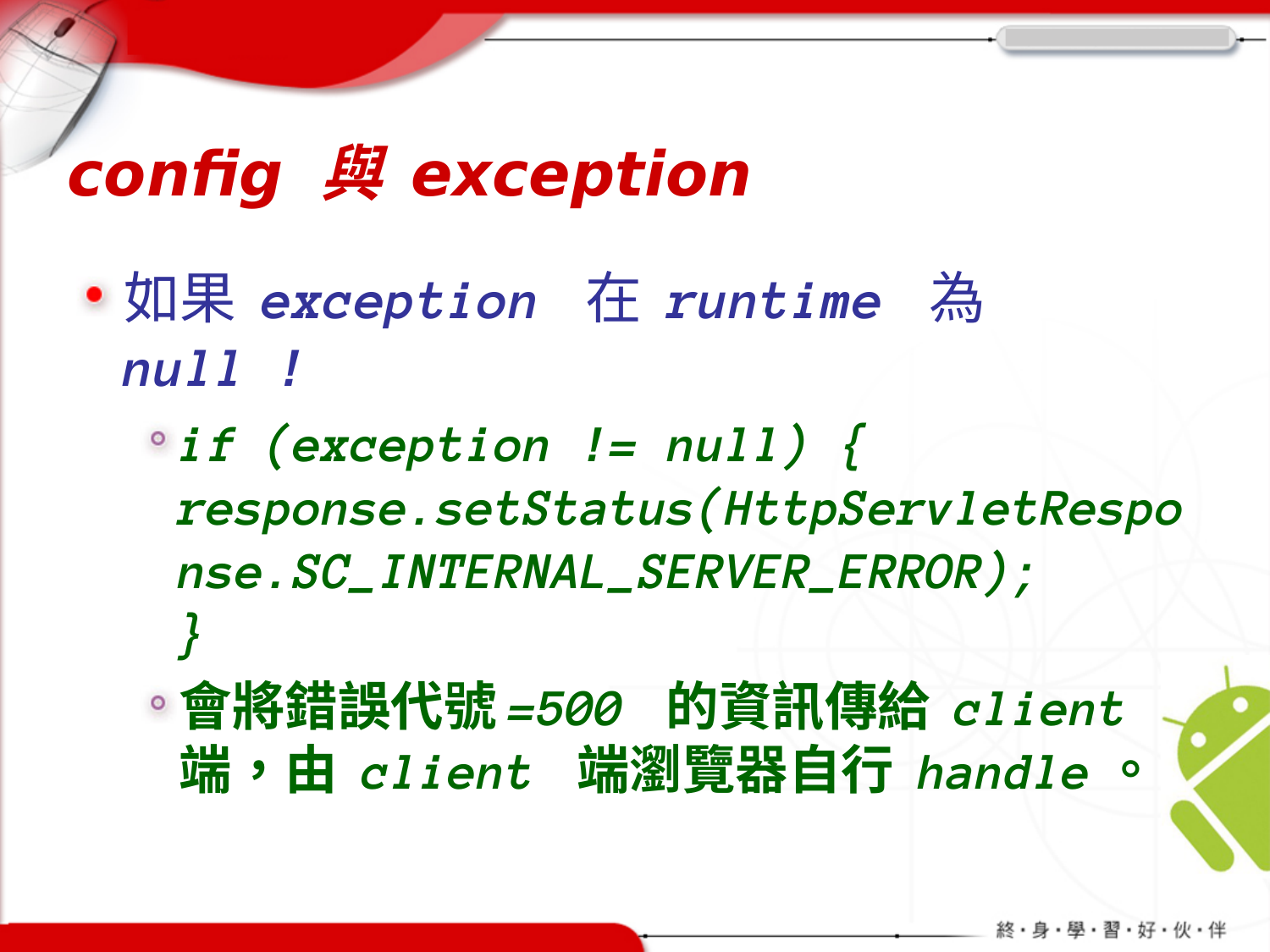

# config 與 exception
如果 exception 在 runtime 為 null !
if (exception != null) {
response.setStatus(HttpServletResponse.SC_INTERNAL_SERVER_ERROR);
}
會將錯誤代號=500 的資訊傳給 client 端，由 client 端瀏覽器自行 handle。